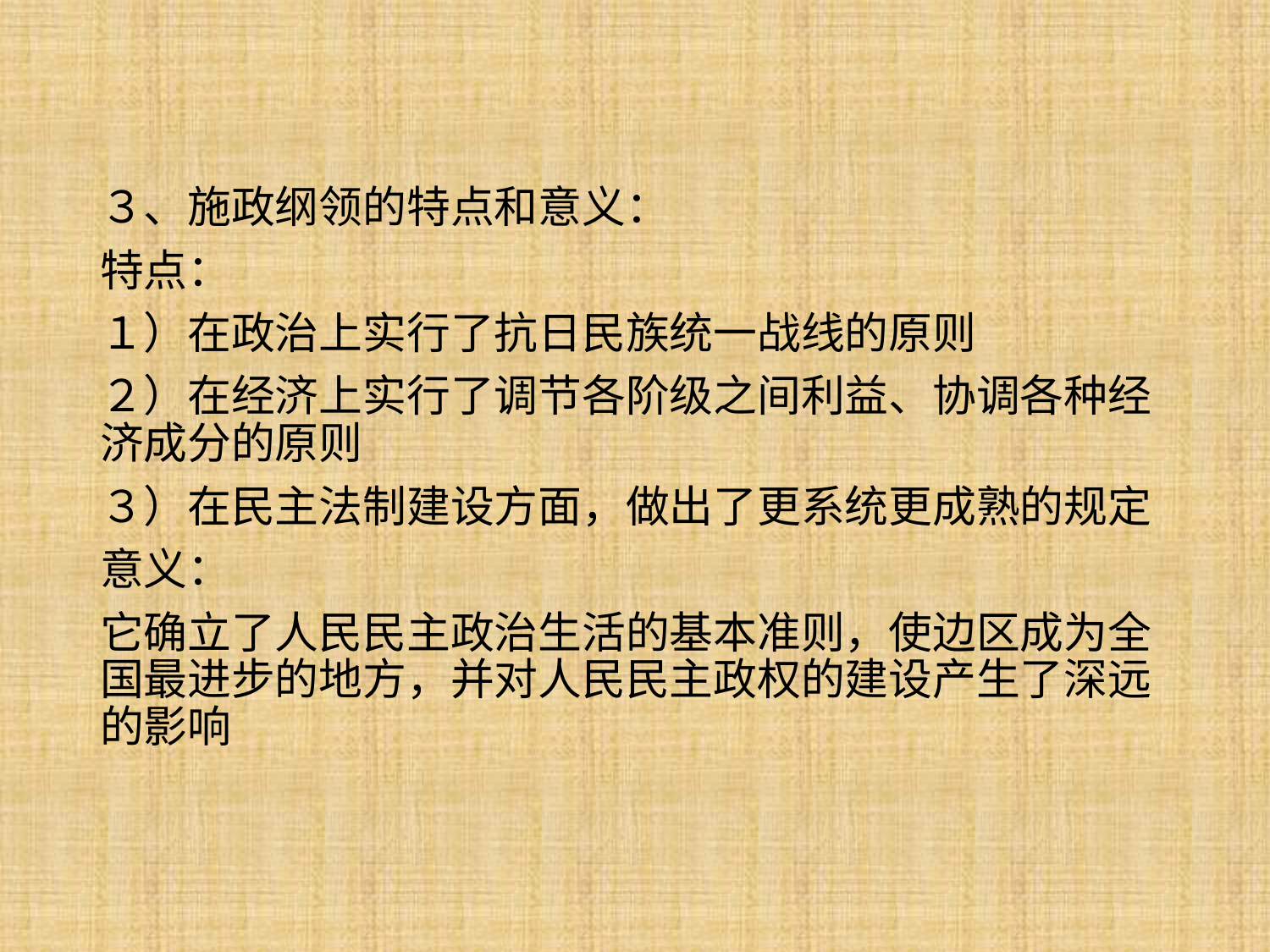

３、施政纲领的特点和意义：
特点：
１）在政治上实行了抗日民族统一战线的原则
２）在经济上实行了调节各阶级之间利益、协调各种经济成分的原则
３）在民主法制建设方面，做出了更系统更成熟的规定
意义：
它确立了人民民主政治生活的基本准则，使边区成为全国最进步的地方，并对人民民主政权的建设产生了深远的影响